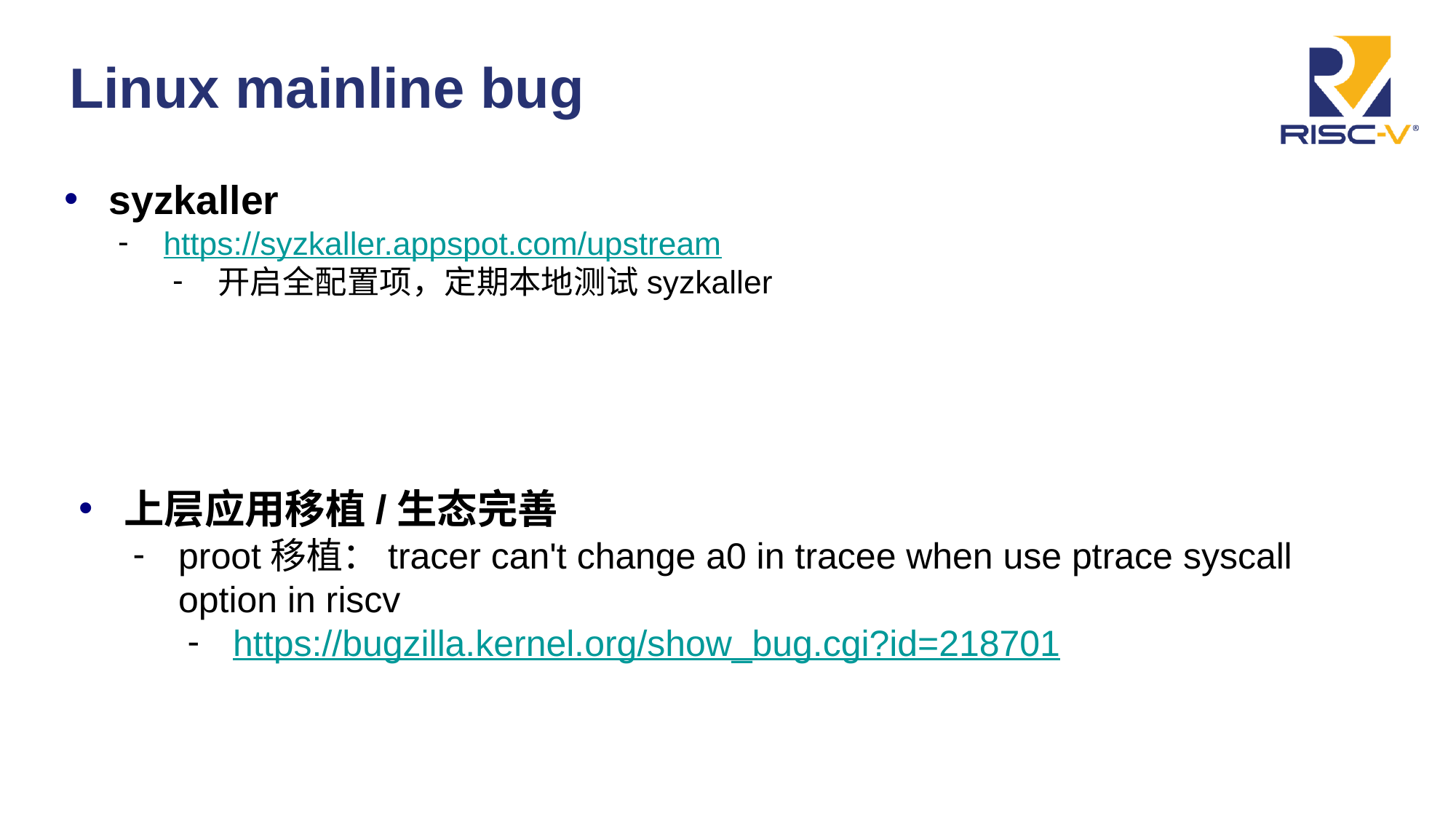

# Linux mainline bug

syzkaller
https://syzkaller.appspot.com/upstream
开启全配置项，定期本地测试syzkaller

上层应用移植/生态完善
proot移植：tracer can't change a0 in tracee when use ptrace syscall option in riscv
https://bugzilla.kernel.org/show_bug.cgi?id=218701

11